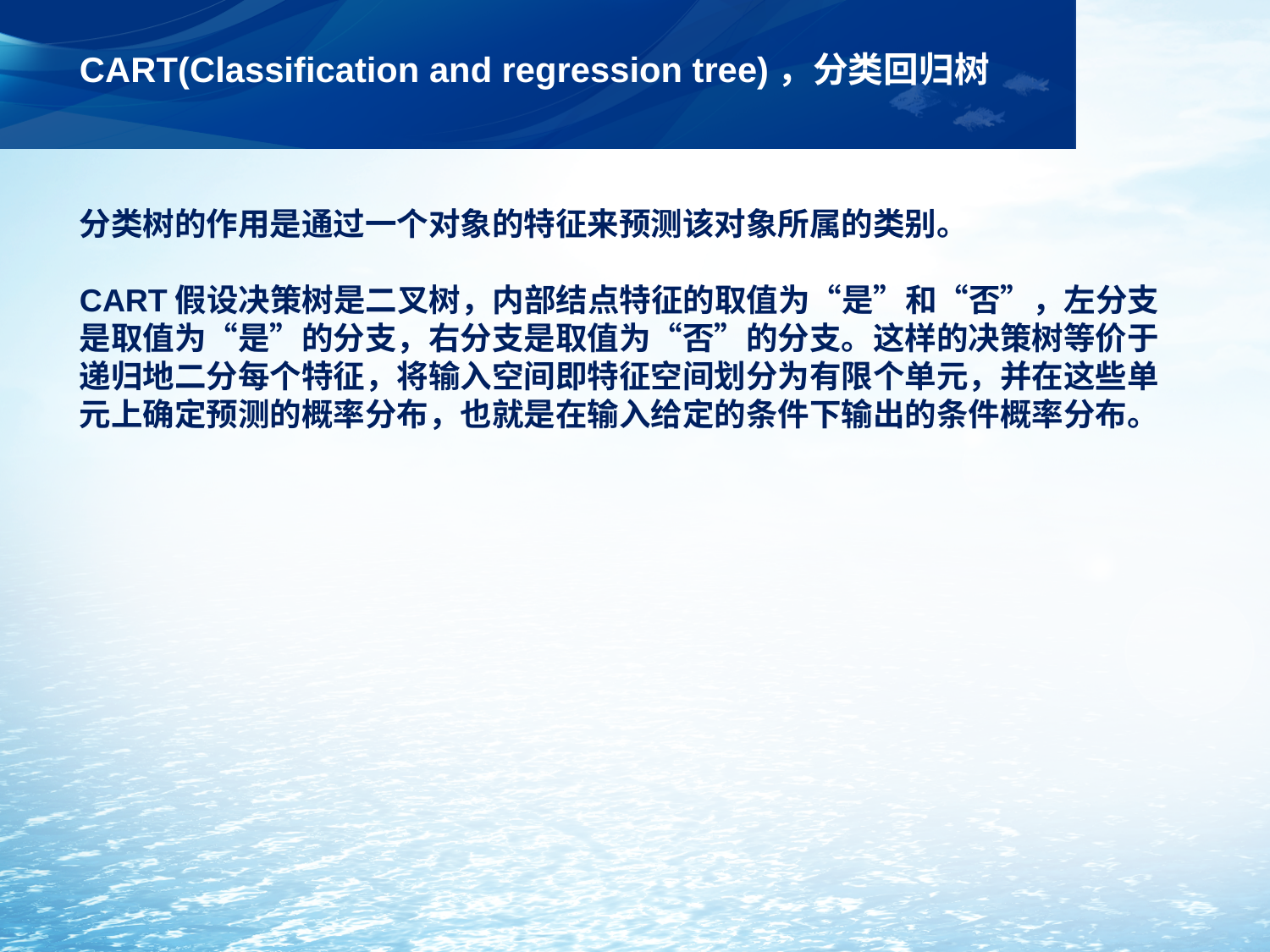

CART(Classification and regression tree)，分类回归树

分类树的作用是通过一个对象的特征来预测该对象所属的类别。

CART假设决策树是二叉树，内部结点特征的取值为“是”和“否”，左分支是取值为“是”的分支，右分支是取值为“否”的分支。这样的决策树等价于递归地二分每个特征，将输入空间即特征空间划分为有限个单元，并在这些单元上确定预测的概率分布，也就是在输入给定的条件下输出的条件概率分布。